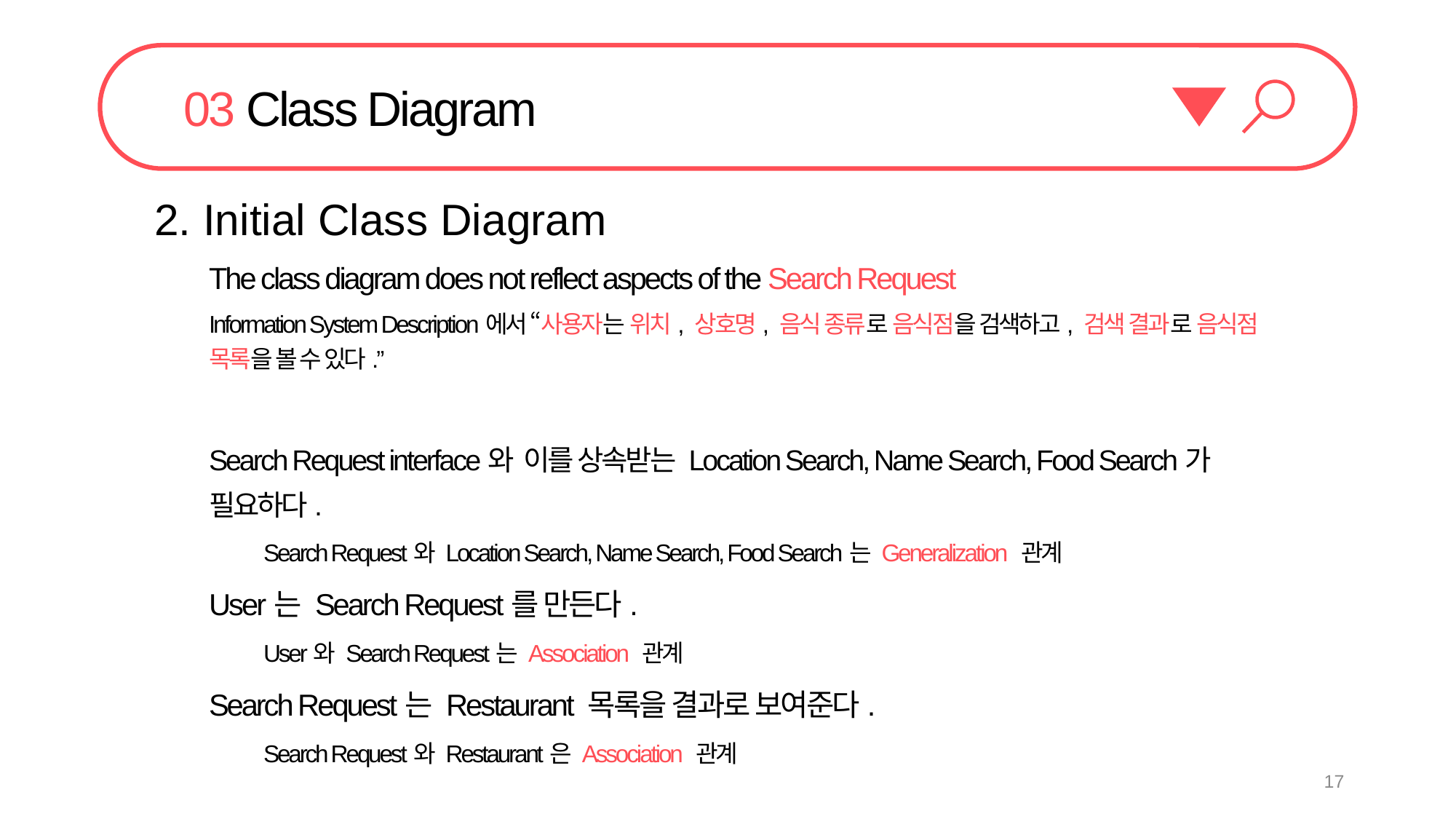

03 Class Diagram

2. Initial Class Diagram
The class diagram does not reflect aspects of the Search Request
Information System Description에서 “사용자는 위치, 상호명, 음식 종류로 음식점을 검색하고, 검색 결과로 음식점 목록을 볼 수 있다.”

Search Request interface와  이를 상속받는 Location Search, Name Search, Food Search가 필요하다.
Search Request와 Location Search, Name Search, Food Search는 Generalization 관계
User는 Search Request를 만든다.
User와 Search Request는 Association 관계
Search Request는 Restaurant 목록을 결과로 보여준다.
Search Request와 Restaurant은 Association 관계
17